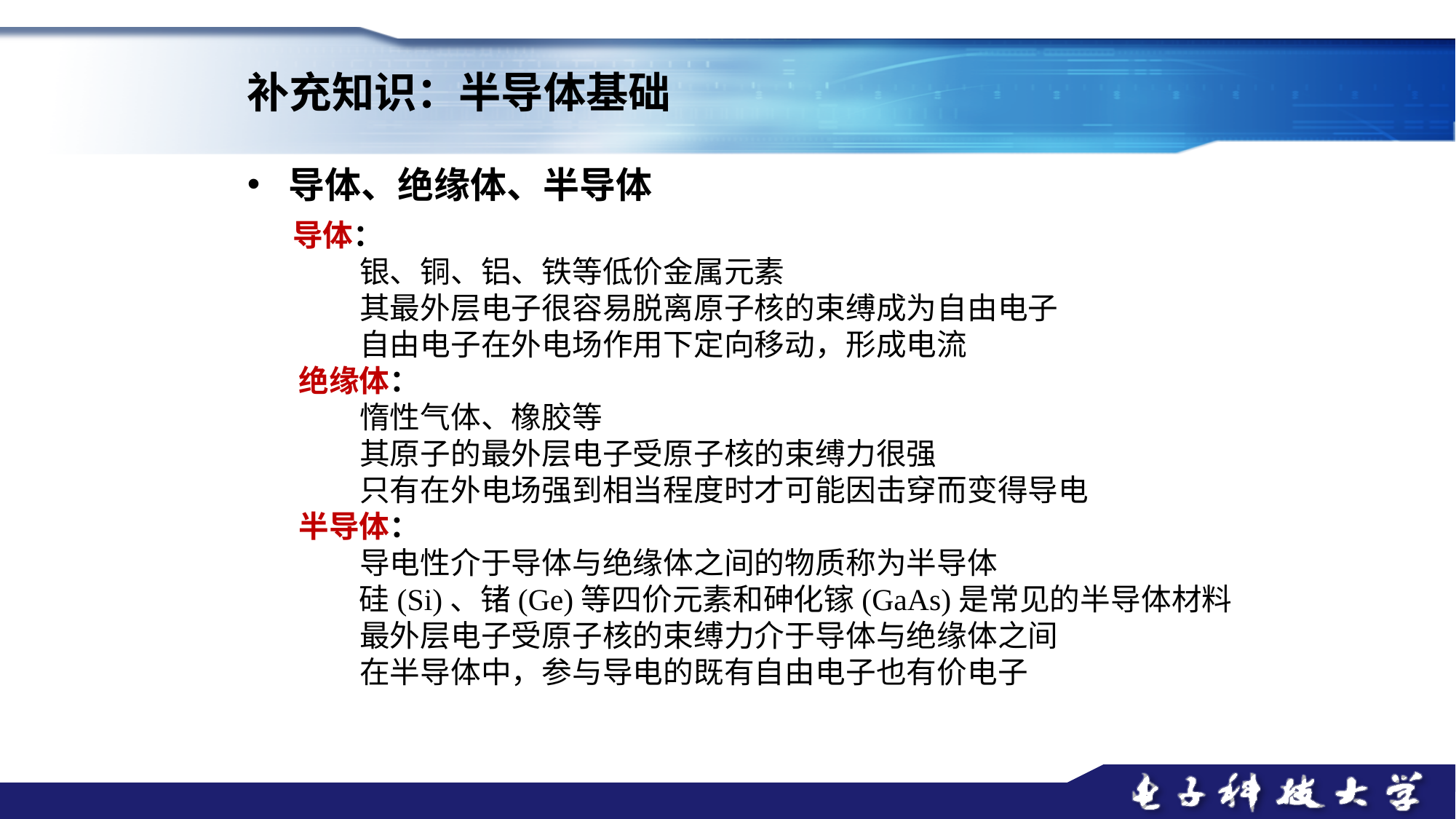

补充知识：半导体基础
导体、绝缘体、半导体
　　导体：
　　　　银、铜、铝、铁等低价金属元素
　　　　其最外层电子很容易脱离原子核的束缚成为自由电子
　　　　自由电子在外电场作用下定向移动，形成电流
　　绝缘体：
　　　　惰性气体、橡胶等
　　　　其原子的最外层电子受原子核的束缚力很强
　　　　只有在外电场强到相当程度时才可能因击穿而变得导电
　　半导体：
　　　　导电性介于导体与绝缘体之间的物质称为半导体
　　　　硅(Si)、锗(Ge)等四价元素和砷化镓(GaAs)是常见的半导体材料
　　　　最外层电子受原子核的束缚力介于导体与绝缘体之间
　　　　在半导体中，参与导电的既有自由电子也有价电子